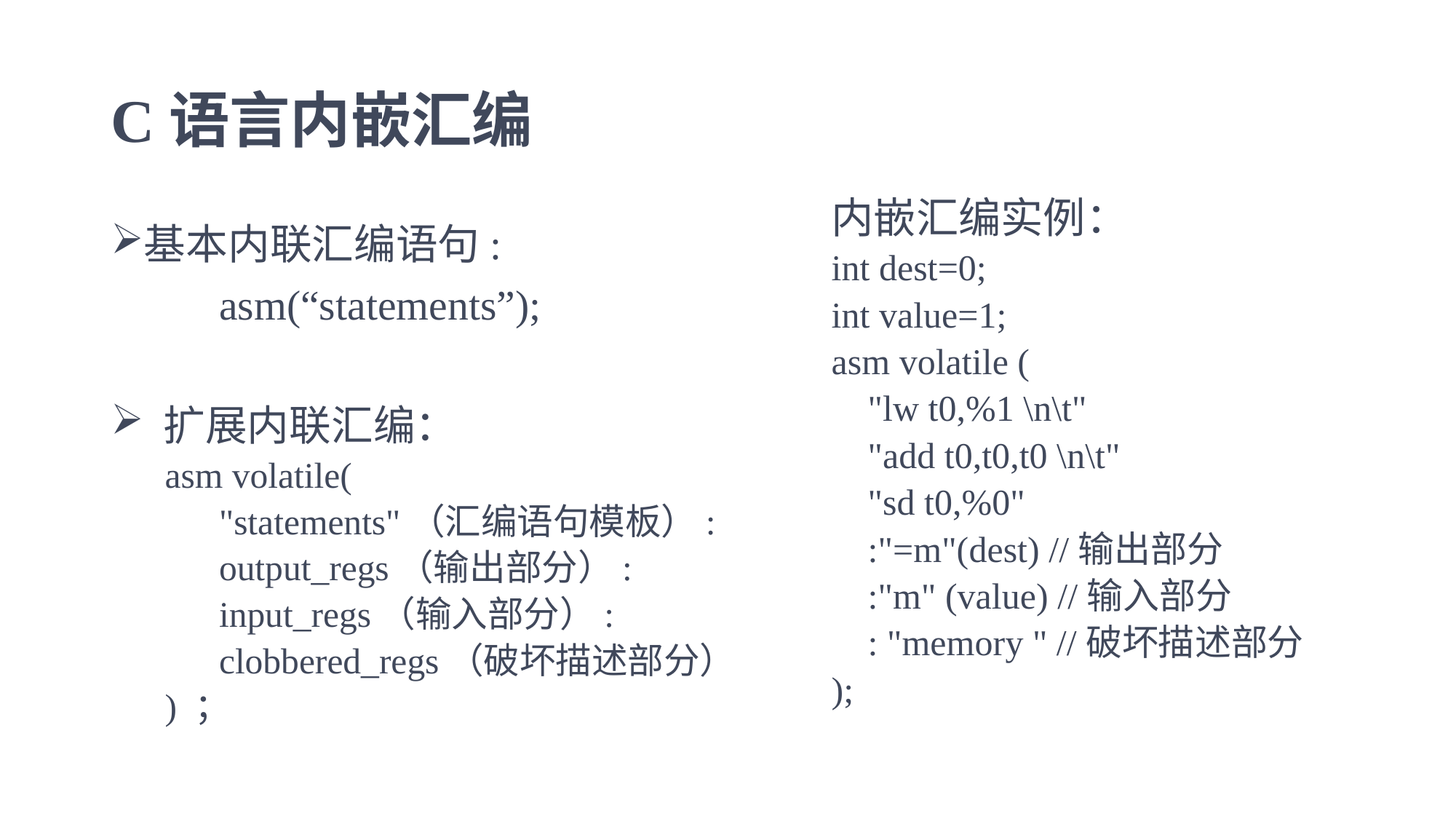

# C语言内嵌汇编
内嵌汇编实例：
int dest=0;
int value=1;
asm volatile (
    "lw t0,%1 \n\t"
    "add t0,t0,t0 \n\t"
    "sd t0,%0"
    :"=m"(dest) //输出部分
    :"m" (value) //输入部分
    : "memory " //破坏描述部分
);
基本内联汇编语句:
	asm(“statements”);

 扩展内联汇编：
asm volatile(
"statements"（汇编语句模板）:
output_regs（输出部分）:
input_regs（输入部分）:
clobbered_regs（破坏描述部分）
) ；